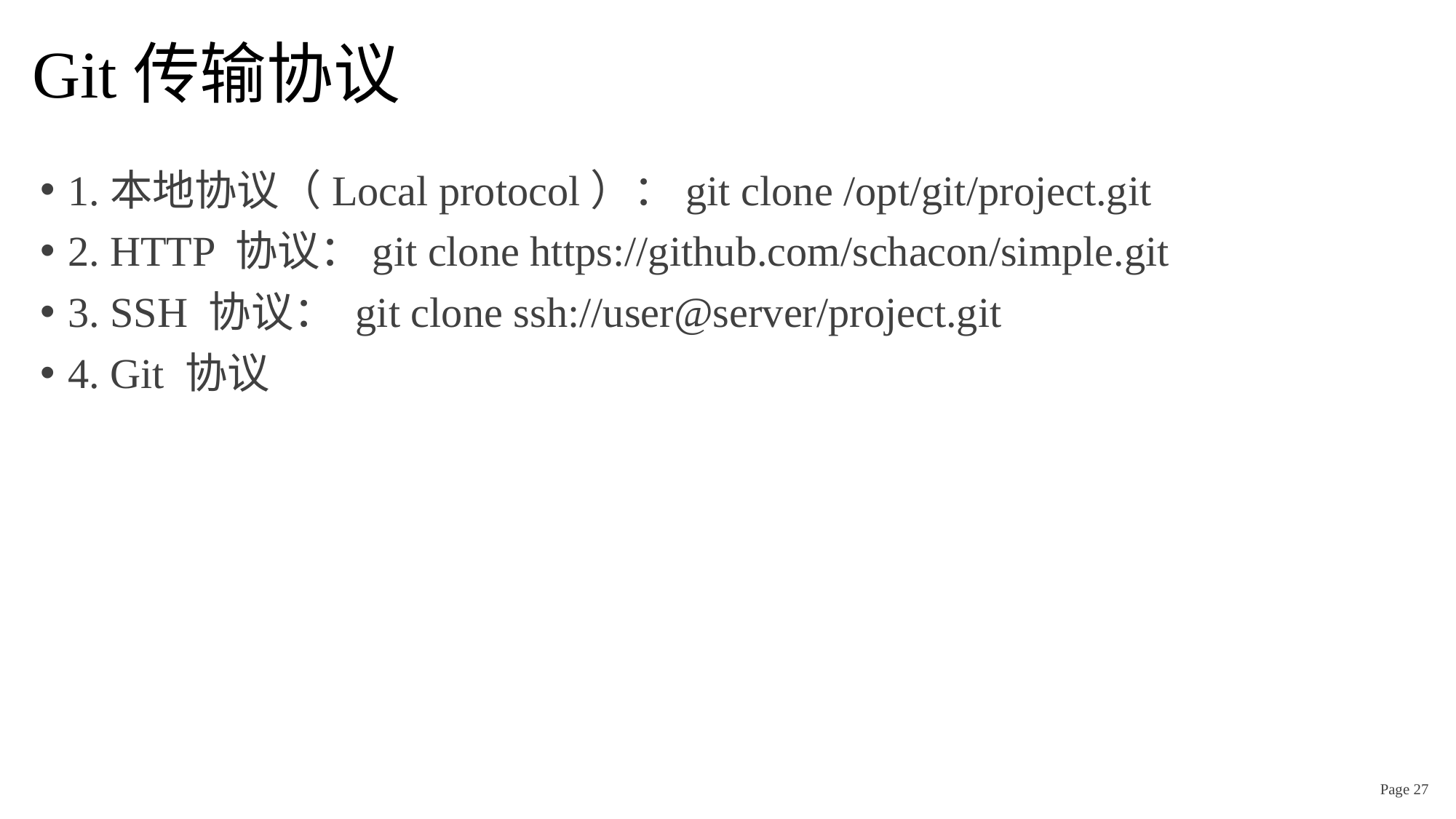

# Git传输协议
1.本地协议（Local protocol）：git clone /opt/git/project.git
2. HTTP 协议：git clone https://github.com/schacon/simple.git
3. SSH 协议： git clone ssh://user@server/project.git
4. Git 协议